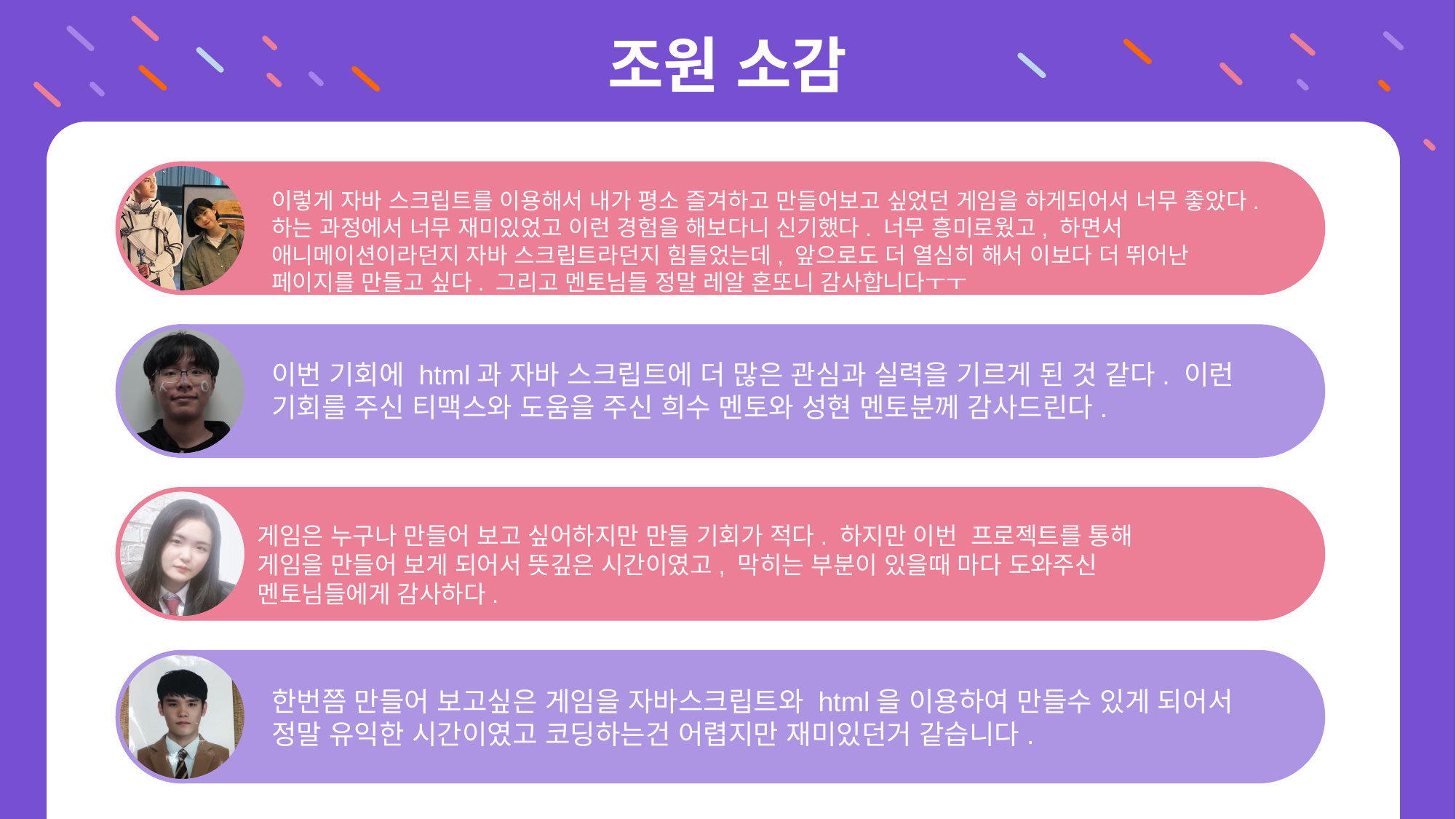

# 조원 소감

이렇게 자바 스크립트를 이용해서 내가 평소 즐겨하고 만들어보고 싶었던 게임을 하게되어서 너무 좋았다. 하는 과정에서 너무 재미있었고 이런 경험을 해보다니 신기했다. 너무 흥미로웠고, 하면서 애니메이션이라던지 자바 스크립트라던지 힘들었는데, 앞으로도 더 열심히 해서 이보다 더 뛰어난 페이지를 만들고 싶다. 그리고 멘토님들 정말 레알 혼또니 감사합니다ㅜㅜ

이번 기회에 html과 자바 스크립트에 더 많은 관심과 실력을 기르게 된 것 같다. 이런 기회를 주신 티맥스와 도움을 주신 희수 멘토와 성현 멘토분께 감사드린다.

게임은 누구나 만들어 보고 싶어하지만 만들 기회가 적다. 하지만 이번  프로젝트를 통해
게임을 만들어 보게 되어서 뜻깊은 시간이였고, 막히는 부분이 있을때 마다 도와주신
멘토님들에게 감사하다.

한번쯤 만들어 보고싶은 게임을 자바스크립트와 html을 이용하여 만들수 있게 되어서 정말 유익한 시간이였고 코딩하는건 어렵지만 재미있던거 같습니다.